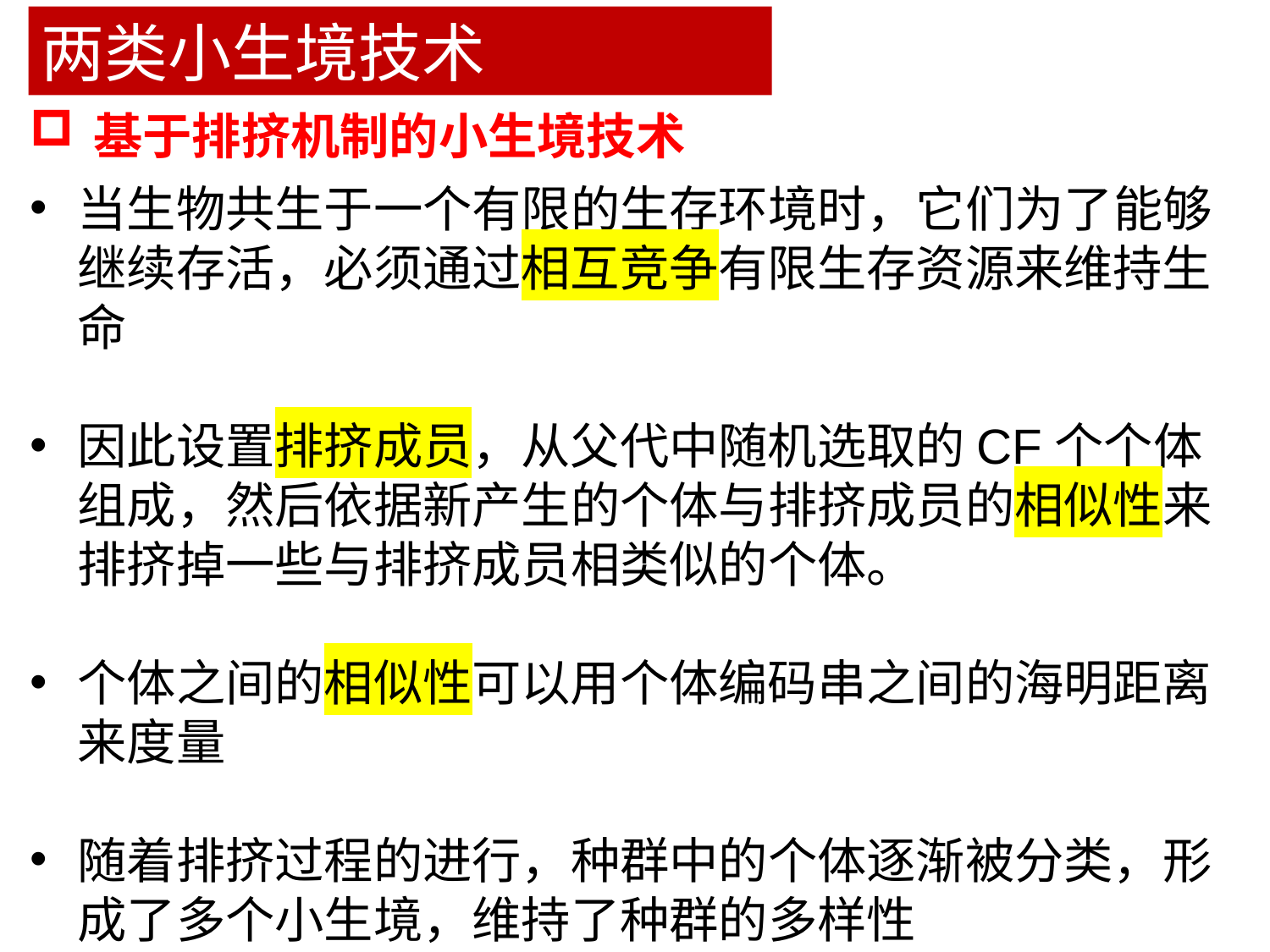

两类小生境技术
基于排挤机制的小生境技术
当生物共生于一个有限的生存环境时，它们为了能够继续存活，必须通过相互竞争有限生存资源来维持生命

因此设置排挤成员，从父代中随机选取的CF个个体组成，然后依据新产生的个体与排挤成员的相似性来排挤掉一些与排挤成员相类似的个体。

个体之间的相似性可以用个体编码串之间的海明距离来度量

随着排挤过程的进行，种群中的个体逐渐被分类，形成了多个小生境，维持了种群的多样性